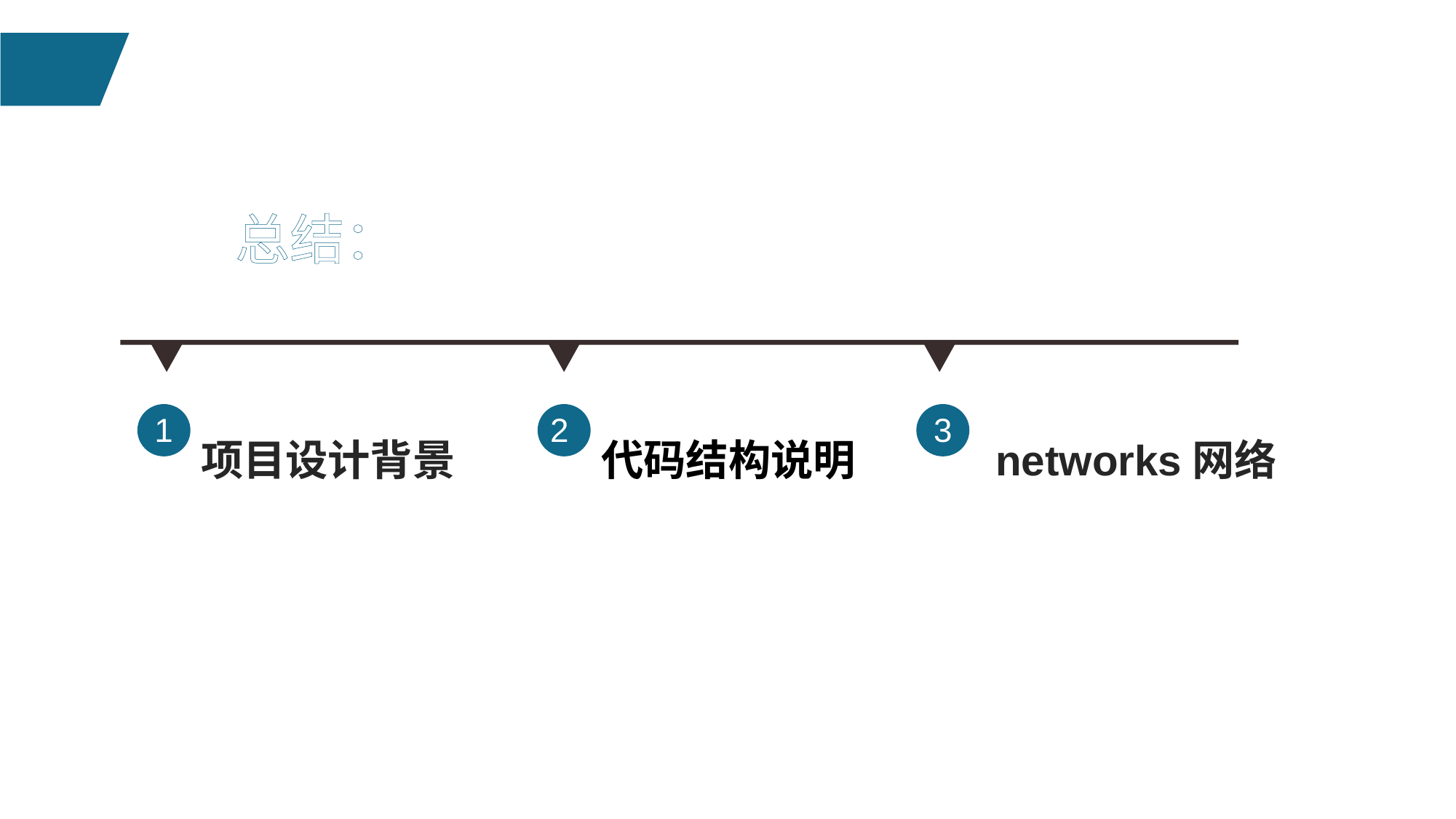

总结：

2

3
1
networks网络
项目设计背景
代码结构说明